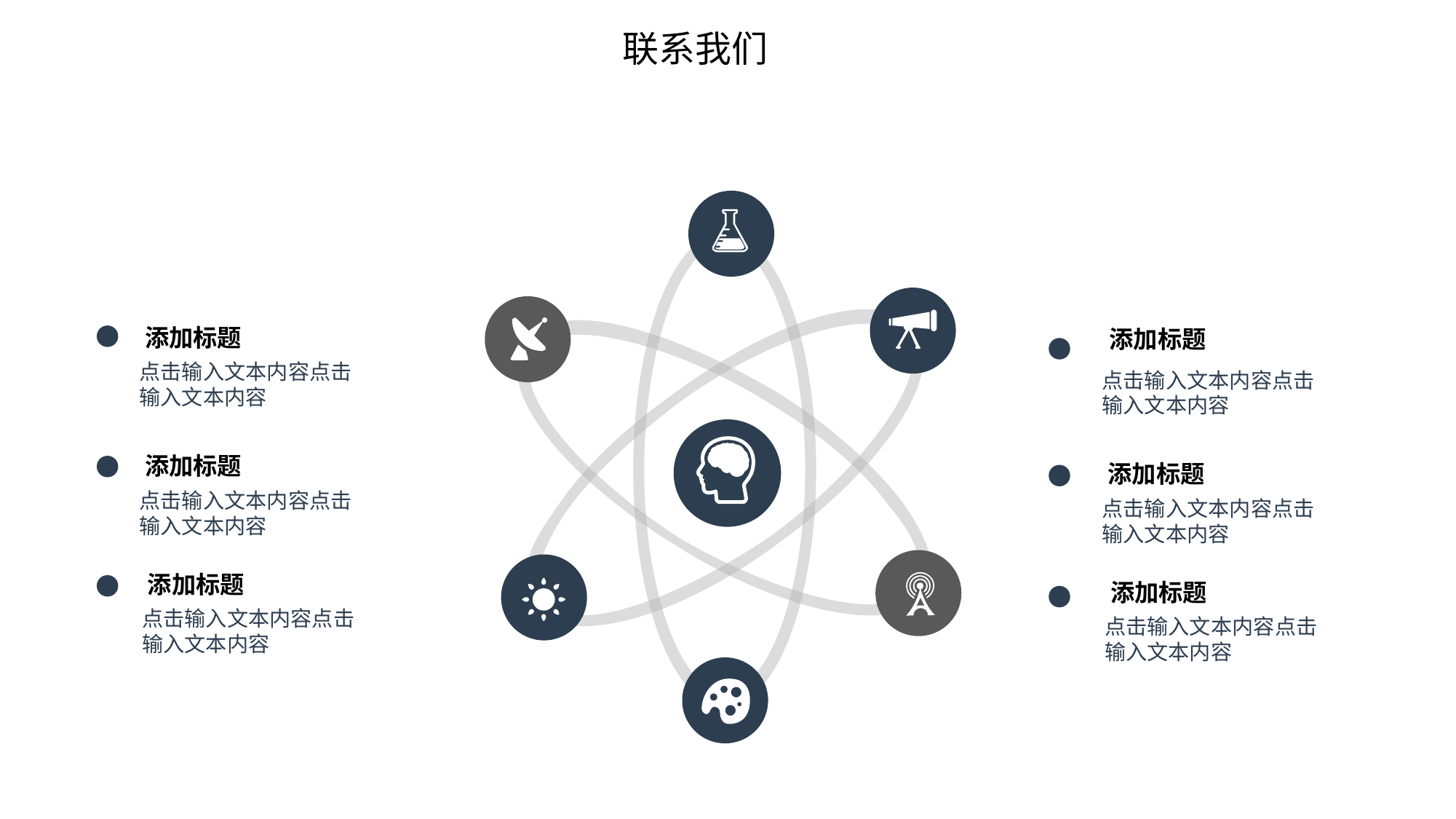

联系我们

添加标题

添加标题

点击输入文本内容点击输入文本内容
点击输入文本内容点击输入文本内容

添加标题
添加标题

点击输入文本内容点击输入文本内容
点击输入文本内容点击输入文本内容

添加标题
添加标题

点击输入文本内容点击输入文本内容
点击输入文本内容点击输入文本内容